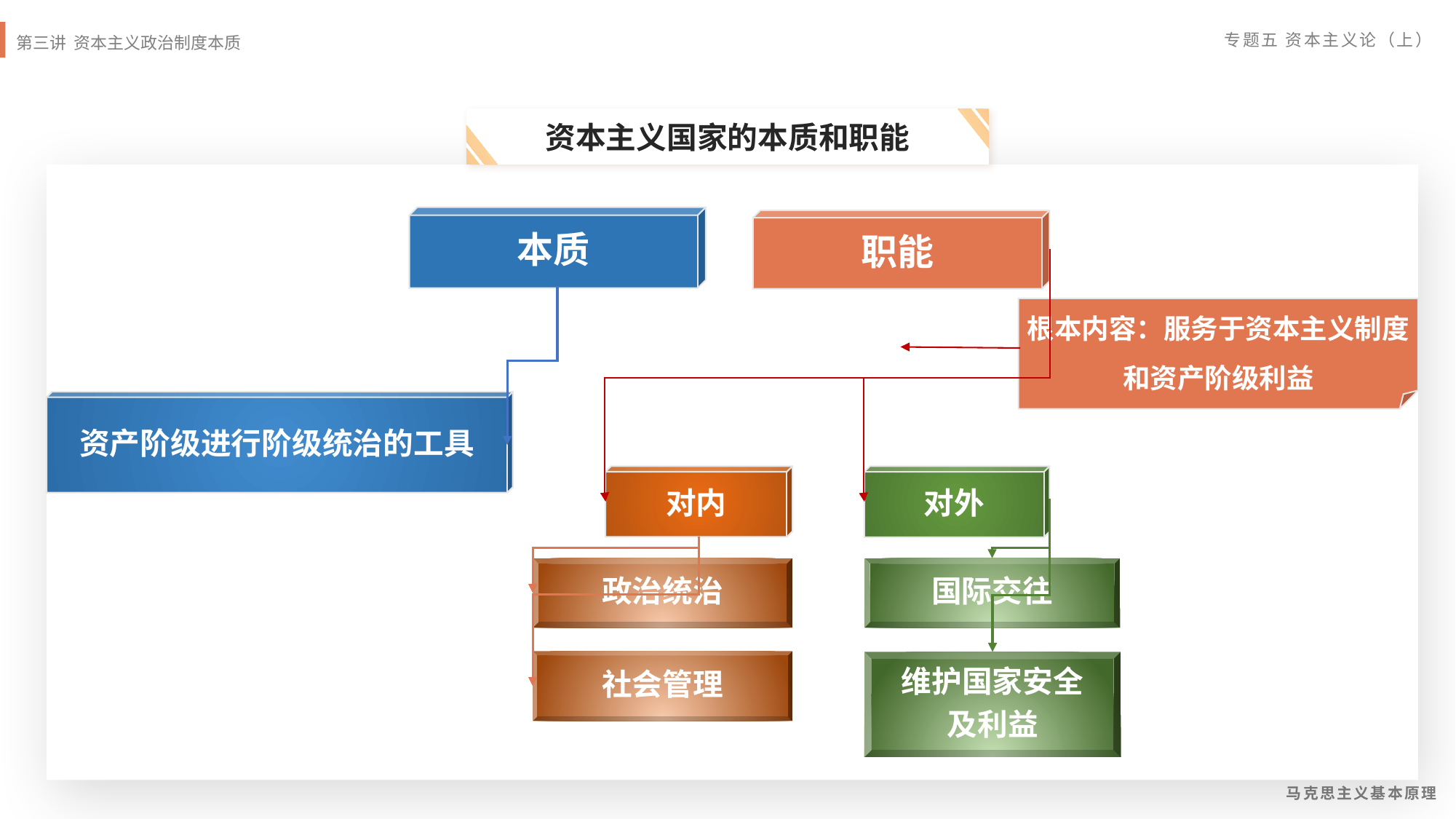

资本主义国家的本质和职能

本质
职能
根本内容：服务于资本主义制度和资产阶级利益
资产阶级进行阶级统治的工具
对内
对外
政治统治
国际交往
社会管理
维护国家安全
及利益